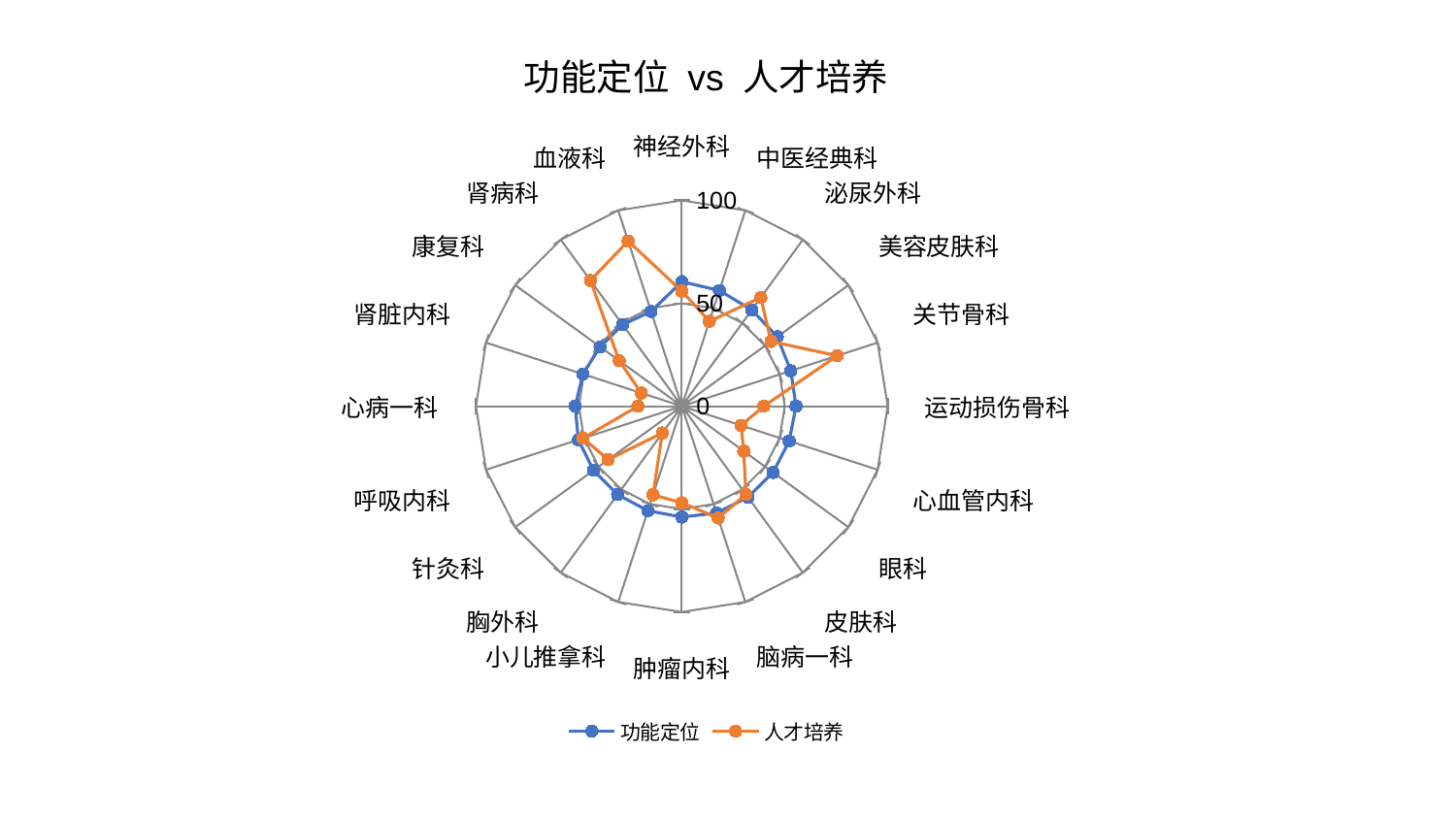

### Chart: 功能定位 vs 人才培养

| Category | 功能定位 | 人才培养 |
|---|---|---|
| 神经外科 | 60.52238241390778 | 55.899032283800125 |
| 中医经典科 | 59.121112760223596 | 43.370372045114486 |
| 泌尿外科 | 57.82745949716887 | 65.29946907657724 |
| 美容皮肤科 | 57.359214349920336 | 53.57780181573426 |
| 关节骨科 | 55.653333851298044 | 79.34434141451804 |
| 运动损伤骨科 | 55.49157860727793 | 39.84146903869446 |
| 心血管内科 | 54.85110603056955 | 30.265428132979725 |
| 眼科 | 54.80251319779134 | 37.22489152809768 |
| 皮肤科 | 54.64649610962565 | 53.04566428240954 |
| 脑病一科 | 54.58901829548582 | 57.123675648795576 |
| 肿瘤内科 | 53.869899166364014 | 46.94075160355491 |
| 小儿推拿科 | 53.38224895686325 | 45.30224791962305 |
| 胸外科 | 53.096721297940285 | 16.123038649457655 |
| 针灸科 | 53.037688703400896 | 44.1646550669605 |
| 呼吸内科 | 52.84931114560647 | 50.44848438085652 |
| 心病一科 | 51.792888636654524 | 21.31540874486904 |
| 肾脏内科 | 50.51799137981795 | 20.674816416062296 |
| 康复科 | 49.03907353057971 | 37.61807231591872 |
| 肾病科 | 48.91134598091021 | 75.50771437373781 |
| 血液科 | 48.4125259045306 | 84.37218218112245 |
39